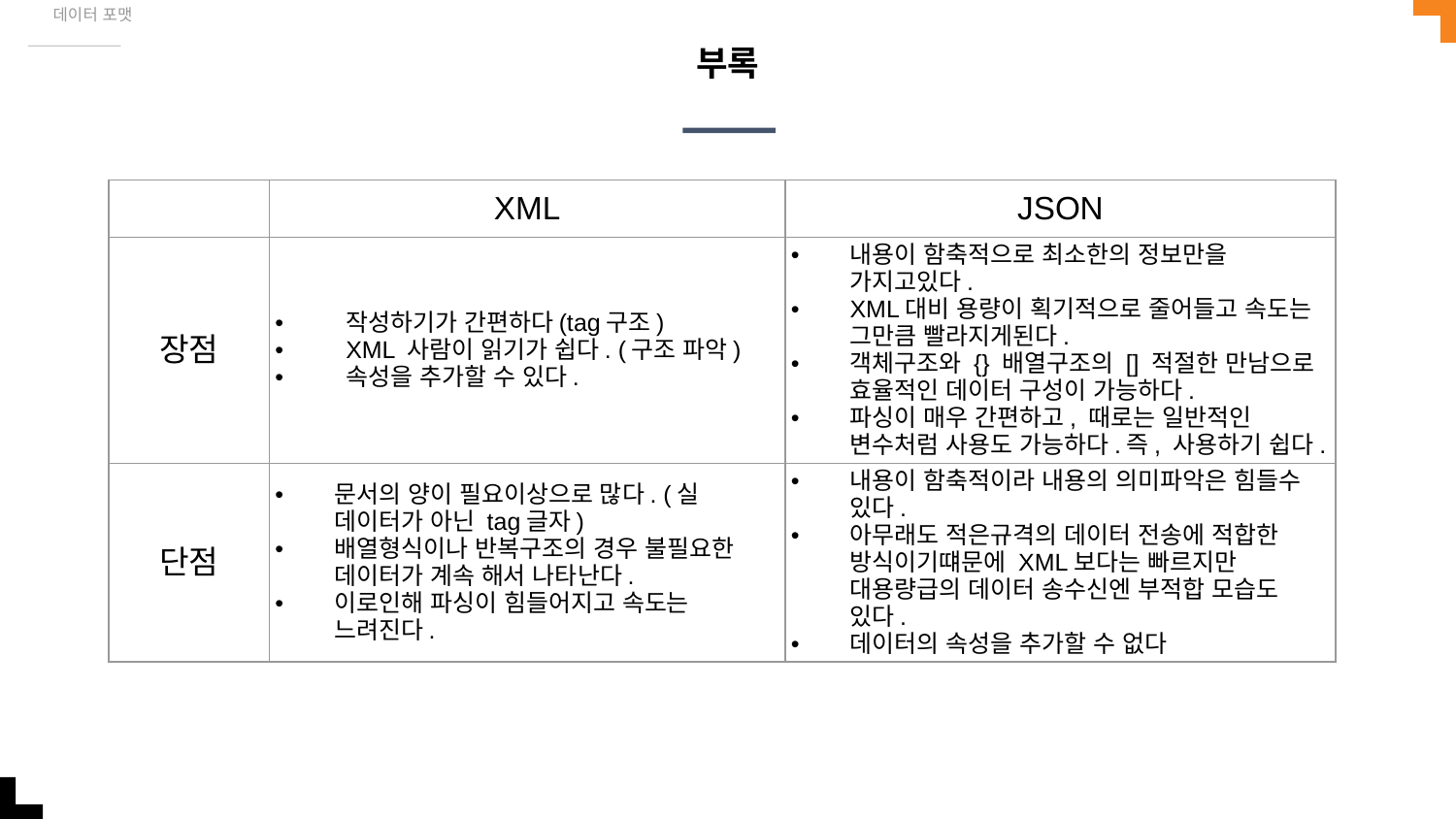

데이터 포맷
# 부록
|  | XML | JSON |
| --- | --- | --- |
| 장점 | 작성하기가 간편하다(tag구조) XML 사람이 읽기가 쉽다. (구조 파악) 속성을 추가할 수 있다. | 내용이 함축적으로 최소한의 정보만을 가지고있다. XML대비 용량이 획기적으로 줄어들고 속도는 그만큼 빨라지게된다. 객체구조와 {} 배열구조의 [] 적절한 만남으로 효율적인 데이터 구성이 가능하다. 파싱이 매우 간편하고, 때로는 일반적인 변수처럼 사용도 가능하다.즉, 사용하기 쉽다. |
| 단점 | 문서의 양이 필요이상으로 많다. (실 데이터가 아닌 tag글자) 배열형식이나 반복구조의 경우 불필요한 데이터가 계속 해서 나타난다. 이로인해 파싱이 힘들어지고 속도는 느려진다. | 내용이 함축적이라 내용의 의미파악은 힘들수 있다. 아무래도 적은규격의 데이터 전송에 적합한 방식이기떄문에 XML보다는 빠르지만 대용량급의 데이터 송수신엔 부적합 모습도 있다. 데이터의 속성을 추가할 수 없다 |